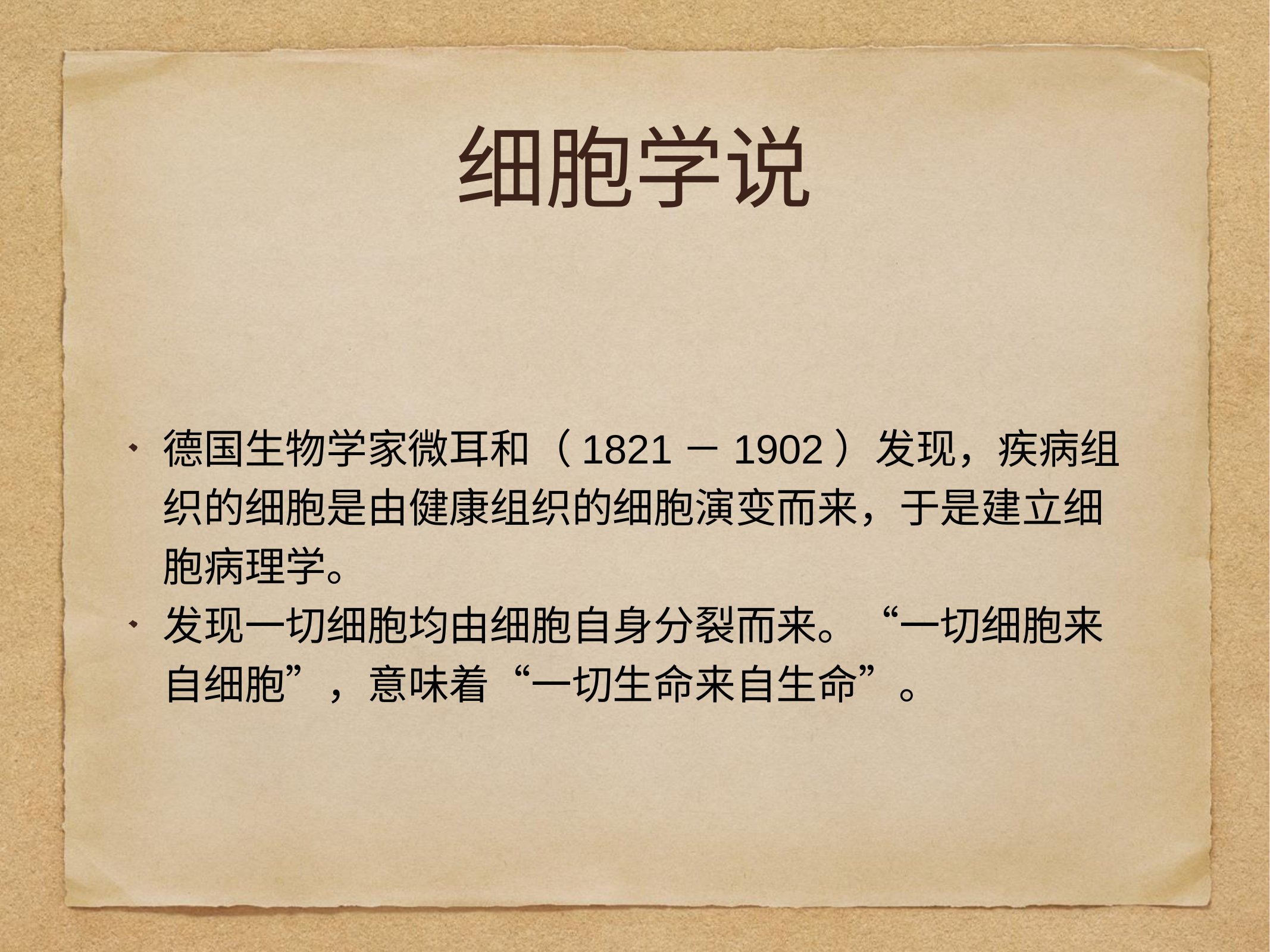

# 细胞学说
德国生物学家微耳和（1821－1902）发现，疾病组织的细胞是由健康组织的细胞演变而来，于是建立细胞病理学。
发现一切细胞均由细胞自身分裂而来。“一切细胞来自细胞”，意味着“一切生命来自生命”。